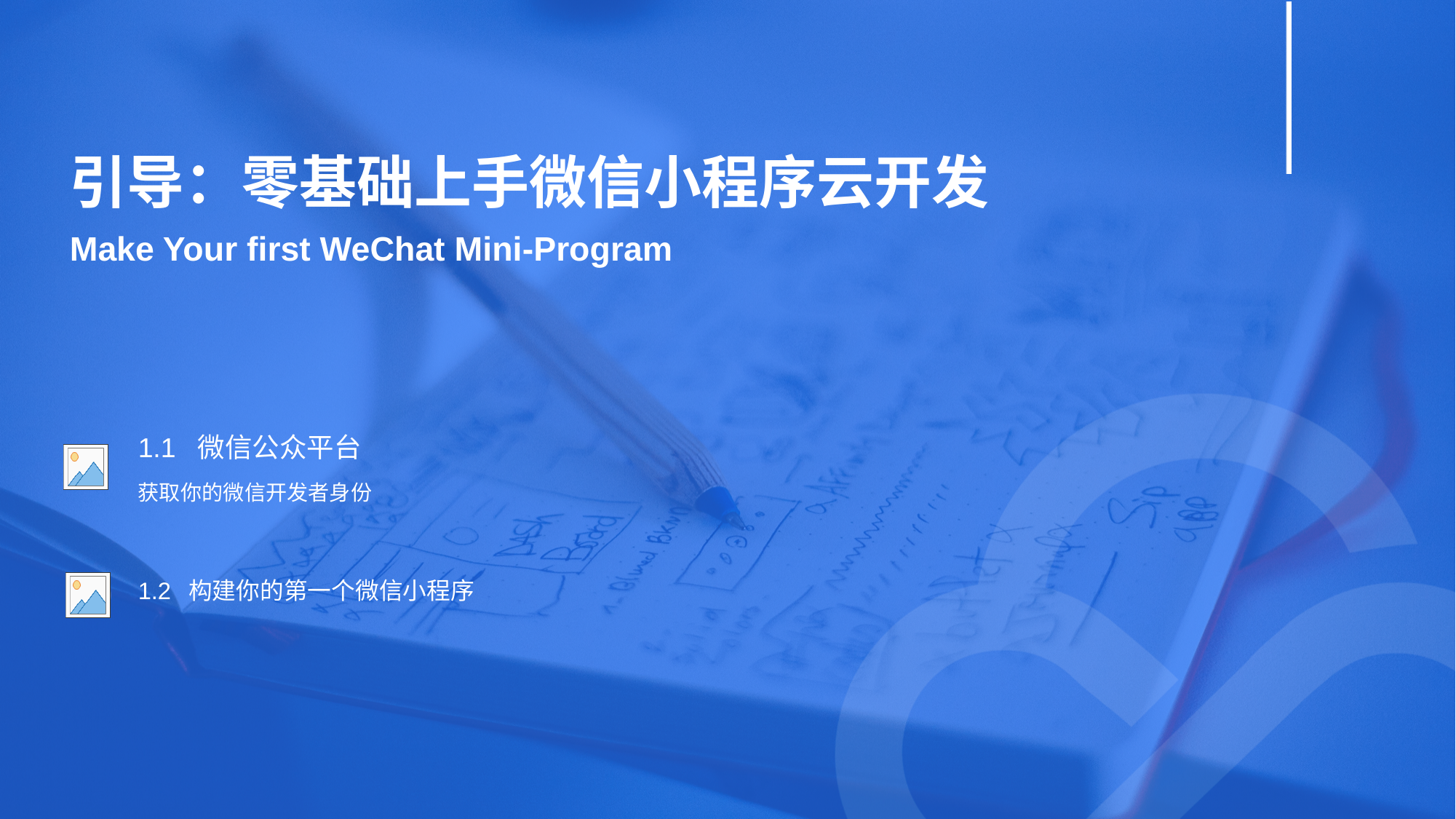

# 引导：零基础上手微信小程序云开发

Make Your first WeChat Mini-Program

1.1  微信公众平台

获取你的微信开发者身份

1.2  构建你的第一个微信小程序